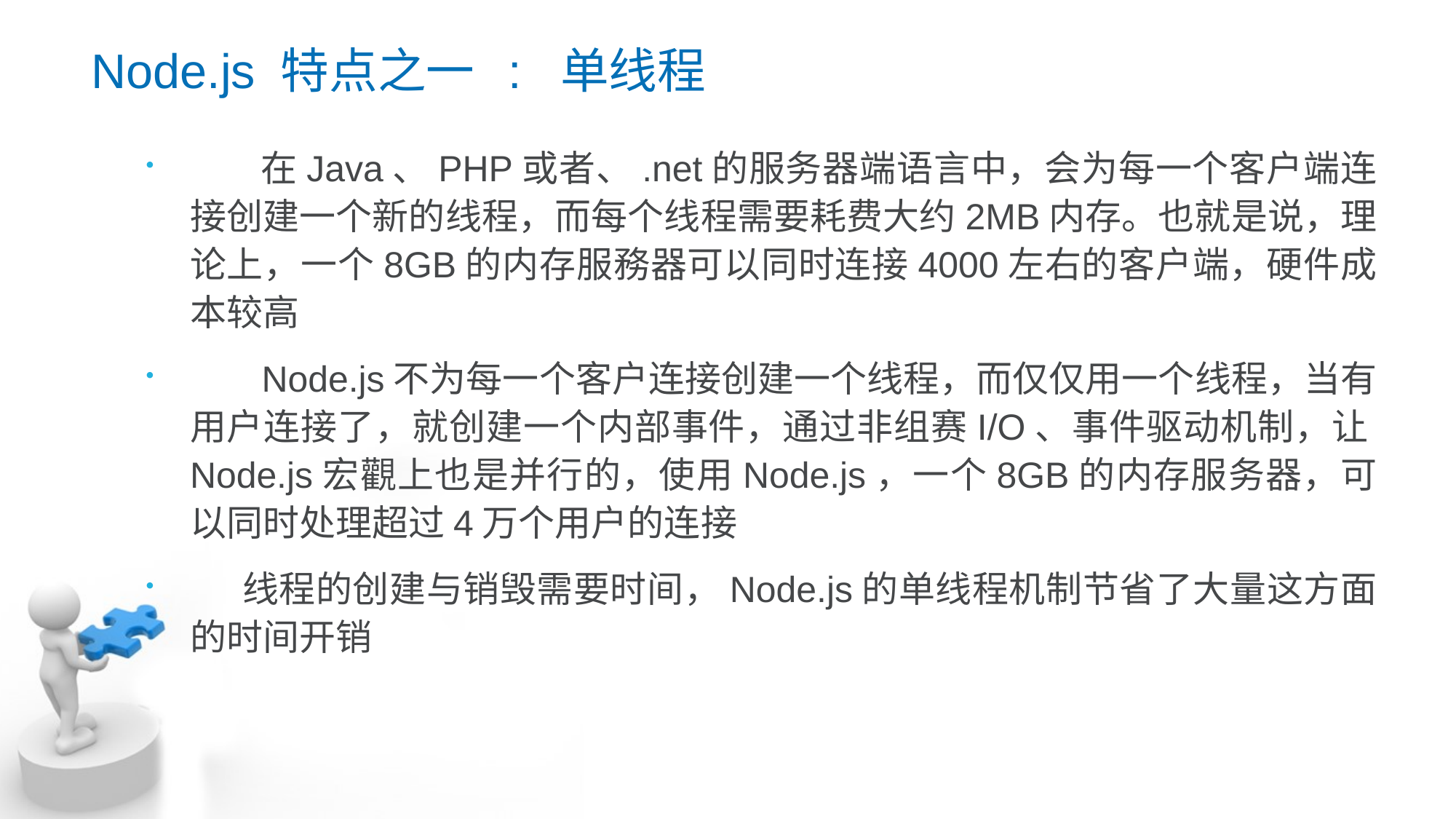

# Node.js 特点之一  :  单线程
       在Java、PHP或者、.net的服务器端语言中，会为每一个客户端连接创建一个新的线程，而每个线程需要耗费大约2MB内存。也就是说，理论上，一个8GB的内存服務器可以同时连接4000左右的客户端，硬件成本较高
       Node.js不为每一个客户连接创建一个线程，而仅仅用一个线程，当有用户连接了，就创建一个内部事件，通过非组赛I/O、事件驱动机制，让Node.js宏觀上也是并行的，使用Node.js，一个8GB的内存服务器，可以同时处理超过4万个用户的连接
     线程的创建与销毁需要时间，Node.js的单线程机制节省了大量这方面的时间开销